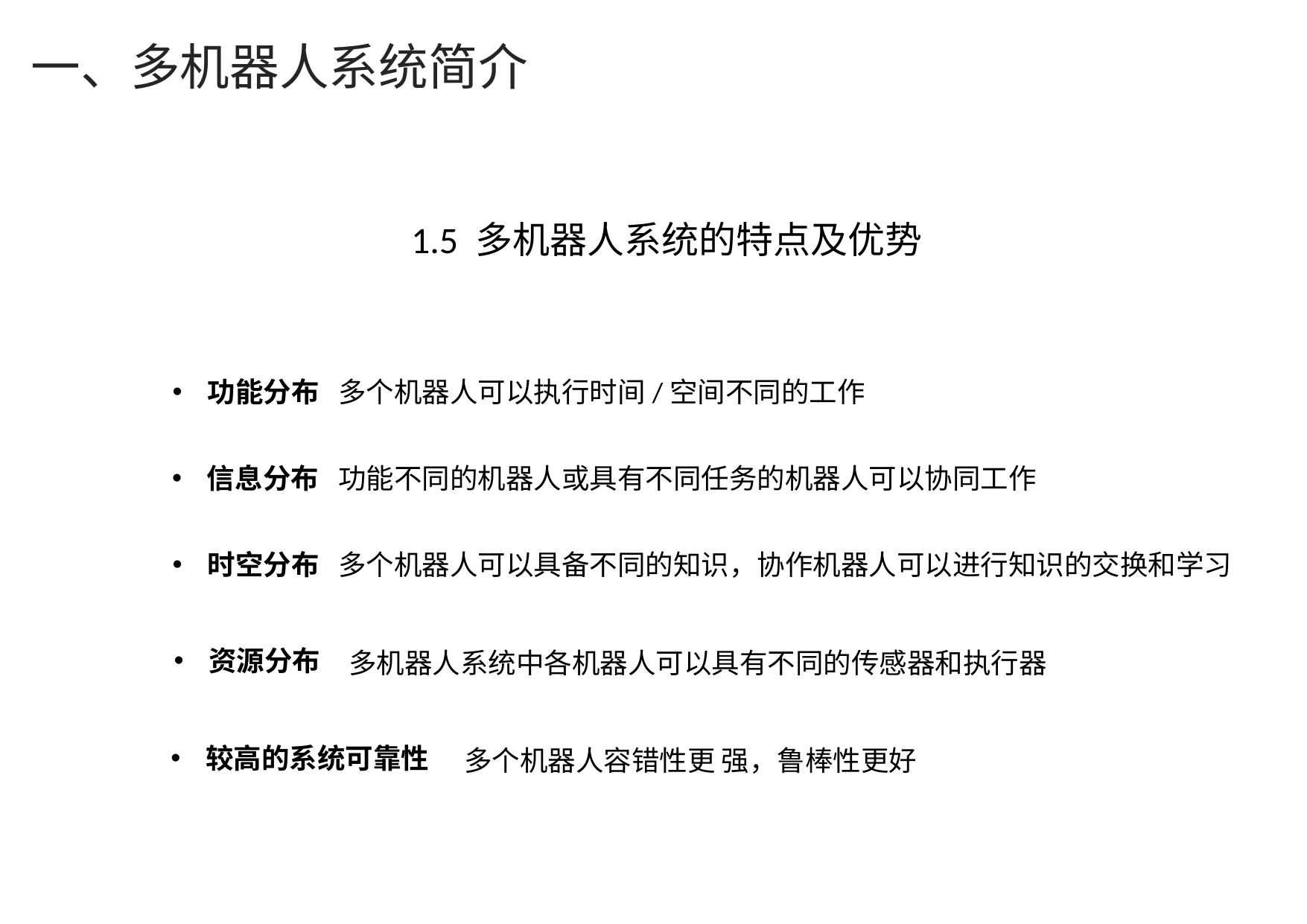

一、多机器人系统简介
1.5 多机器人系统的特点及优势
功能分布
多个机器人可以执行时间/空间不同的工作
信息分布
功能不同的机器人或具有不同任务的机器人可以协同工作
时空分布
多个机器人可以具备不同的知识，协作机器人可以进行知识的交换和学习
资源分布
多机器人系统中各机器人可以具有不同的传感器和执行器
较高的系统可靠性
多个机器人容错性更 强，鲁棒性更好